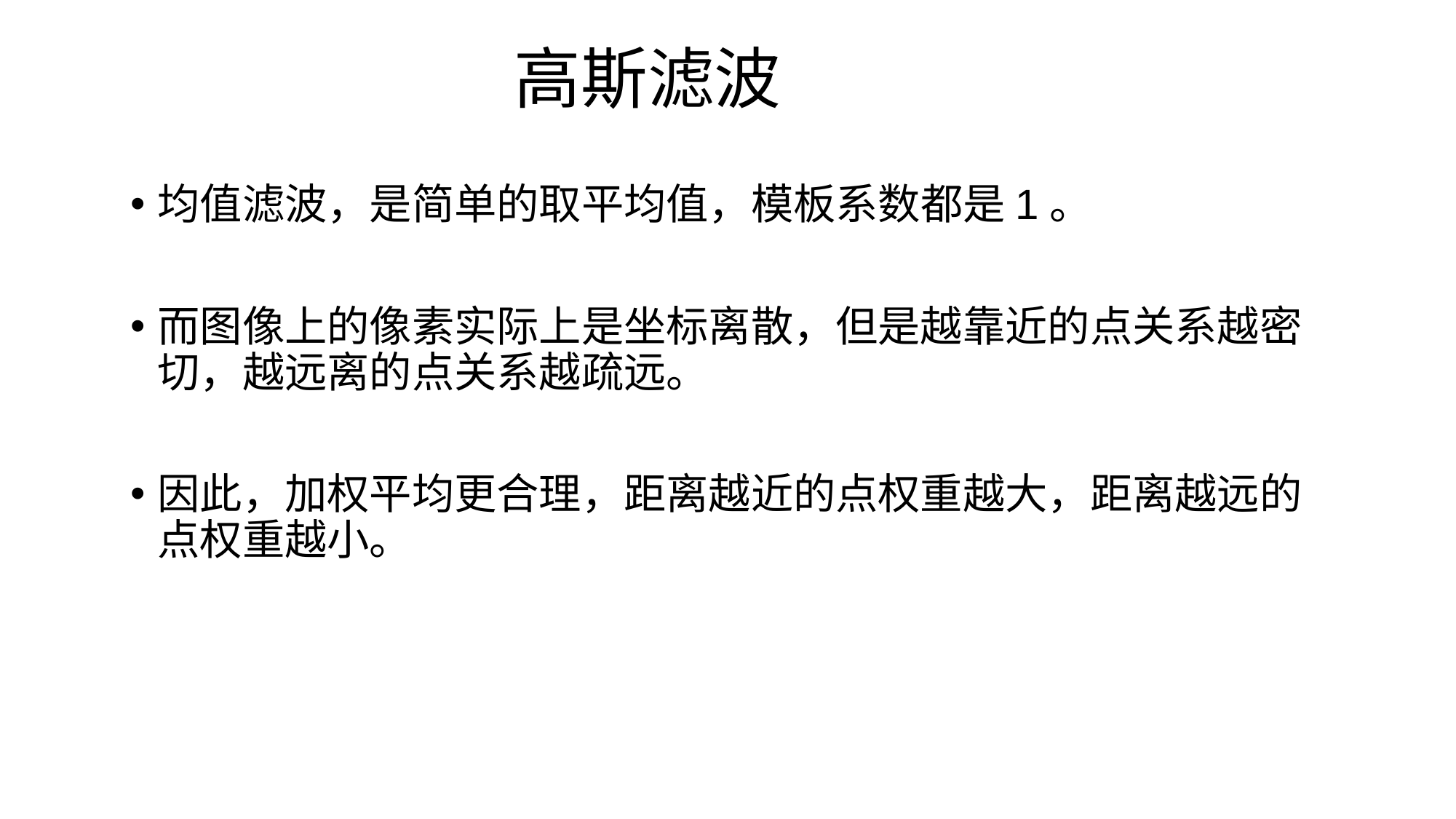

高斯滤波
均值滤波，是简单的取平均值，模板系数都是1。

而图像上的像素实际上是坐标离散，但是越靠近的点关系越密切，越远离的点关系越疏远。

因此，加权平均更合理，距离越近的点权重越大，距离越远的点权重越小。